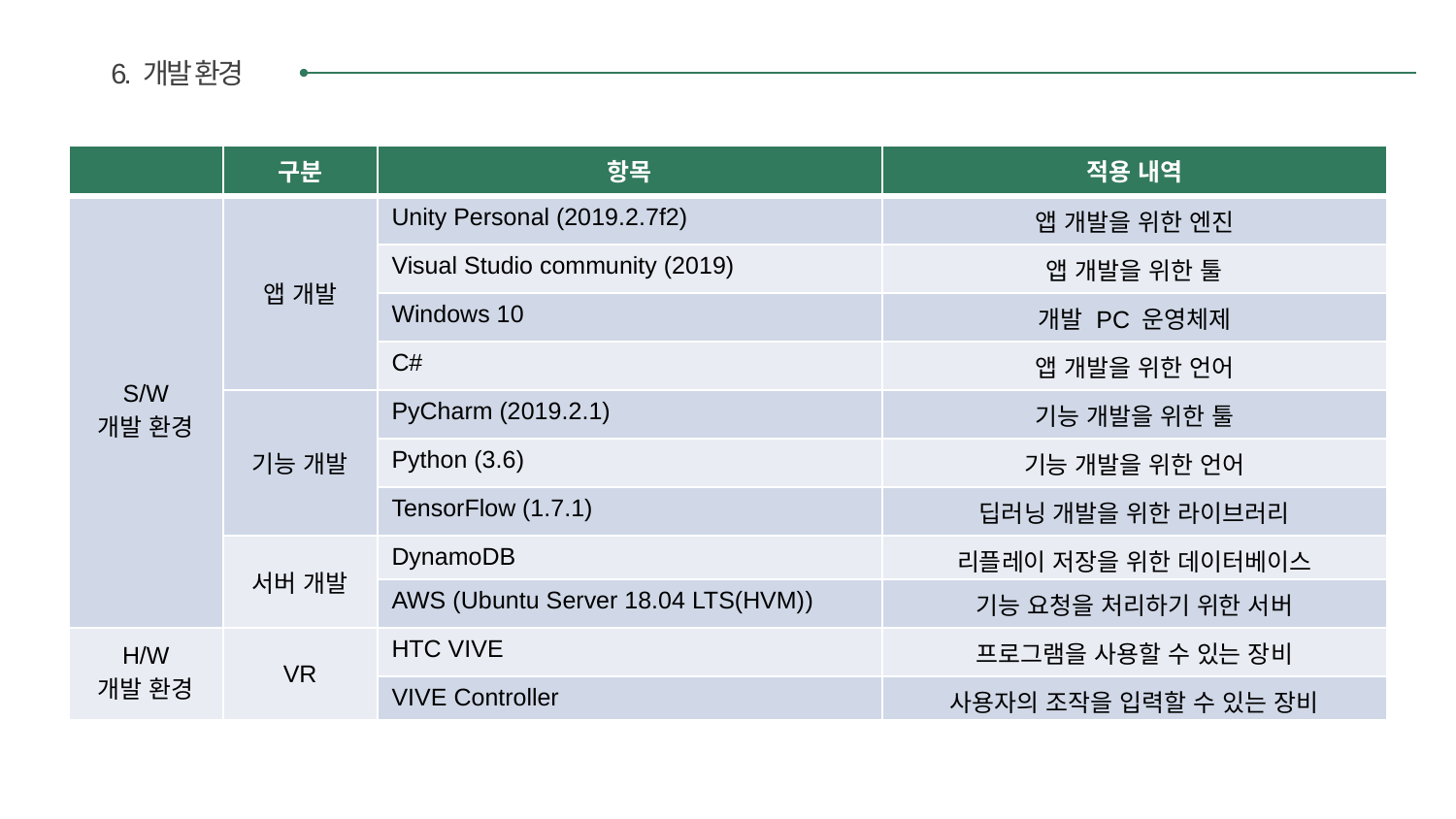

6. 개발 환경
|  | 구분 | 항목 | 적용 내역 |
| --- | --- | --- | --- |
| S/W 개발 환경 | 앱 개발 | Unity Personal (2019.2.7f2) | 앱 개발을 위한 엔진 |
|  |  | Visual Studio community (2019) | 앱 개발을 위한 툴 |
|  |  | Windows 10 | 개발 PC 운영체제 |
|  |  | C# | 앱 개발을 위한 언어 |
|  | 기능 개발 | PyCharm (2019.2.1) | 기능 개발을 위한 툴 |
|  |  | Python (3.6) | 기능 개발을 위한 언어 |
|  |  | TensorFlow (1.7.1) | 딥러닝 개발을 위한 라이브러리 |
|  | 서버 개발 | DynamoDB | 리플레이 저장을 위한 데이터베이스 |
|  |  | AWS (Ubuntu Server 18.04 LTS(HVM)) | 기능 요청을 처리하기 위한 서버 |
| H/W 개발 환경 | VR | HTC VIVE | 프로그램을 사용할 수 있는 장비 |
|  |  | VIVE Controller | 사용자의 조작을 입력할 수 있는 장비 |